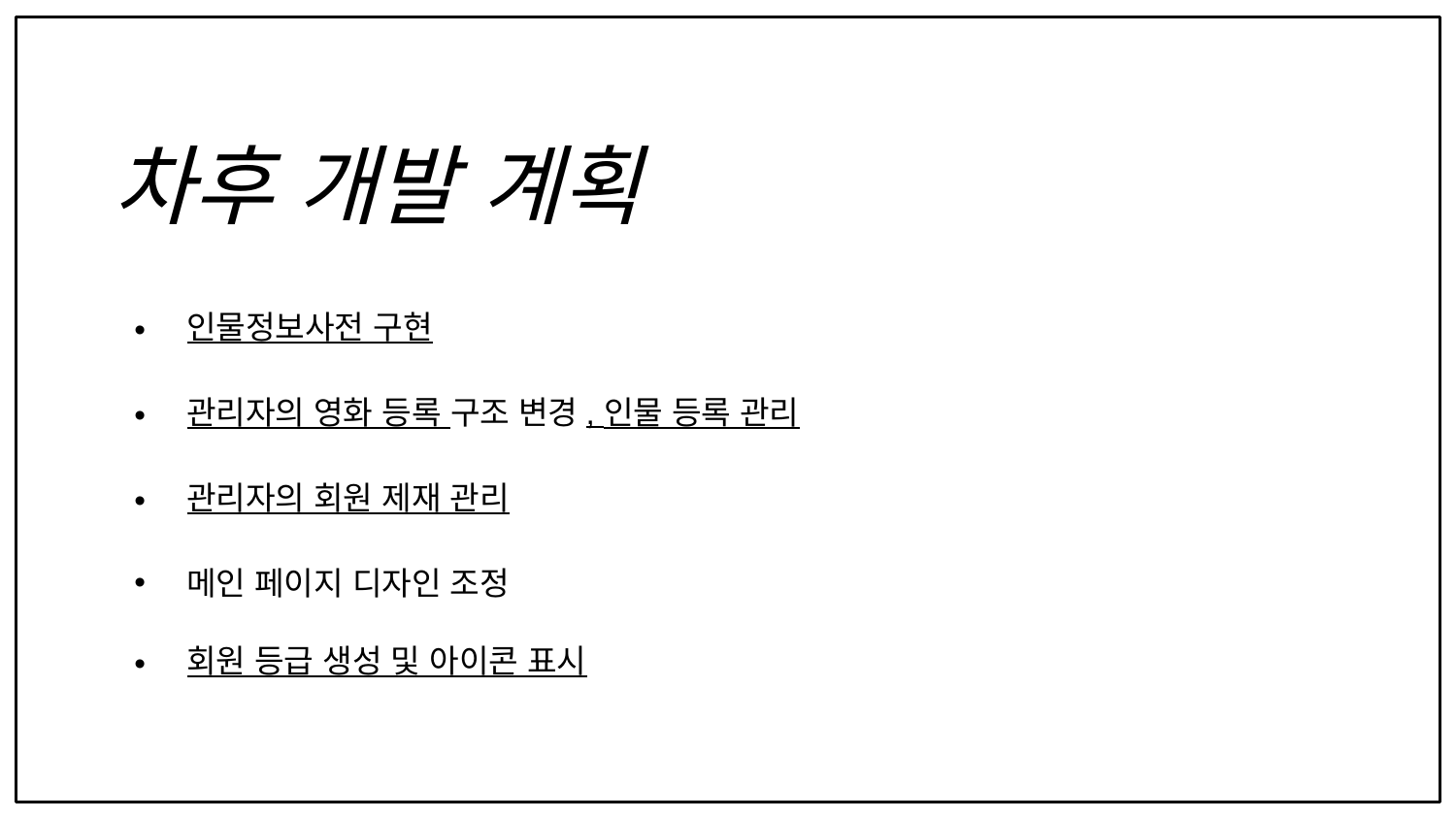

# 차후 개발 계획
인물정보사전 구현

관리자의 영화 등록 구조 변경, 인물 등록 관리

관리자의 회원 제재 관리

메인 페이지 디자인 조정

회원 등급 생성 및 아이콘 표시